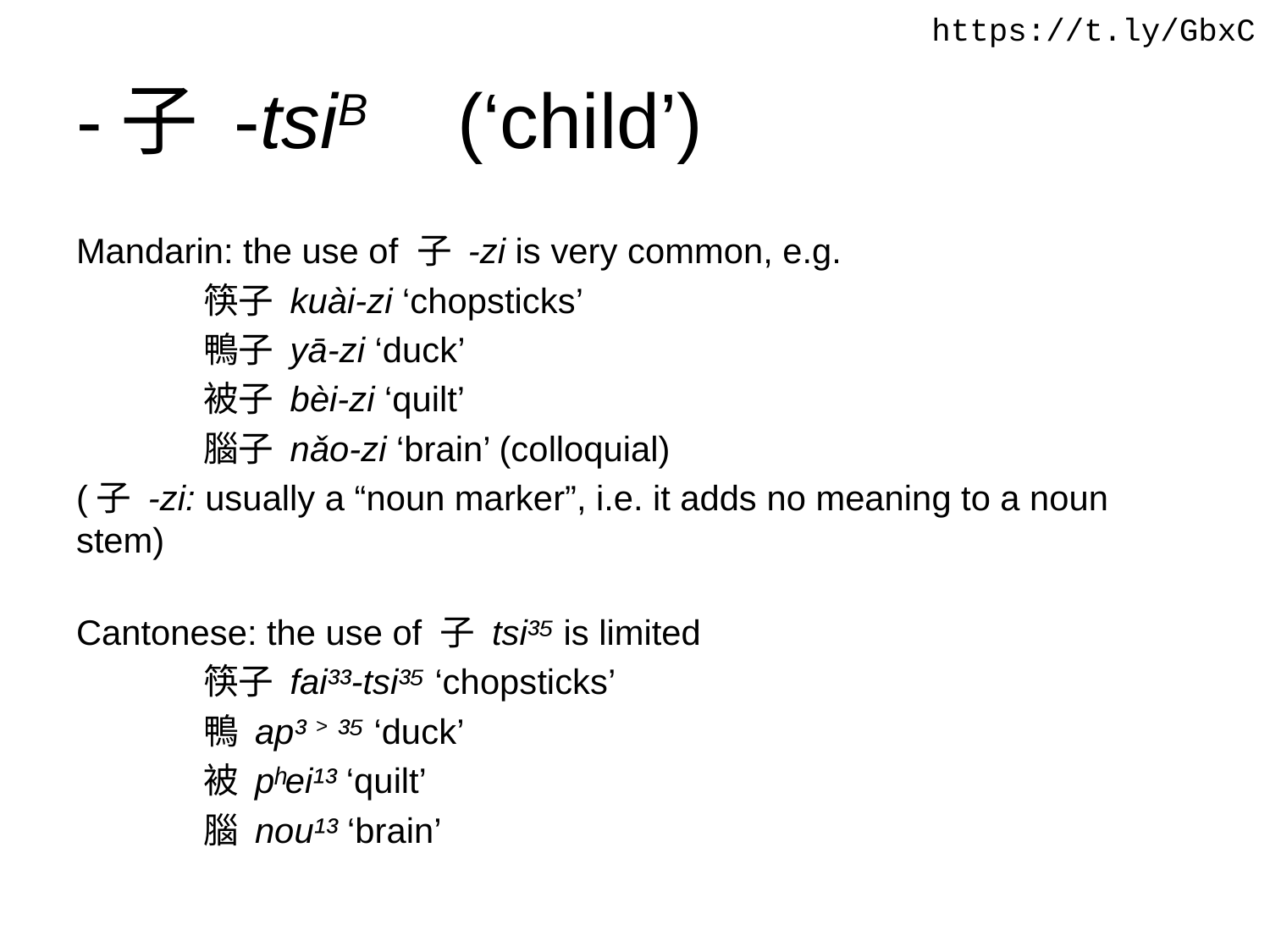

https://t.ly/GbxC
# -子 -tsiB  	(‘child’)
Mandarin: the use of 子 -zi is very common, e.g.
	筷子 kuài-zi ‘chopsticks’
	鴨子 yā-zi ‘duck’
	被子 bèi-zi ‘quilt’
	腦子 nǎo-zi ‘brain’ (colloquial)
(子 -zi: usually a “noun marker”, i.e. it adds no meaning to a noun stem)
Cantonese: the use of 子 tsi³⁵ is limited
	筷子 fai³³-tsi³⁵ ‘chopsticks’
	鴨 ap³ > ³⁵ ‘duck’
	被 pʰei¹³ ‘quilt’
	腦 nou¹³ ‘brain’